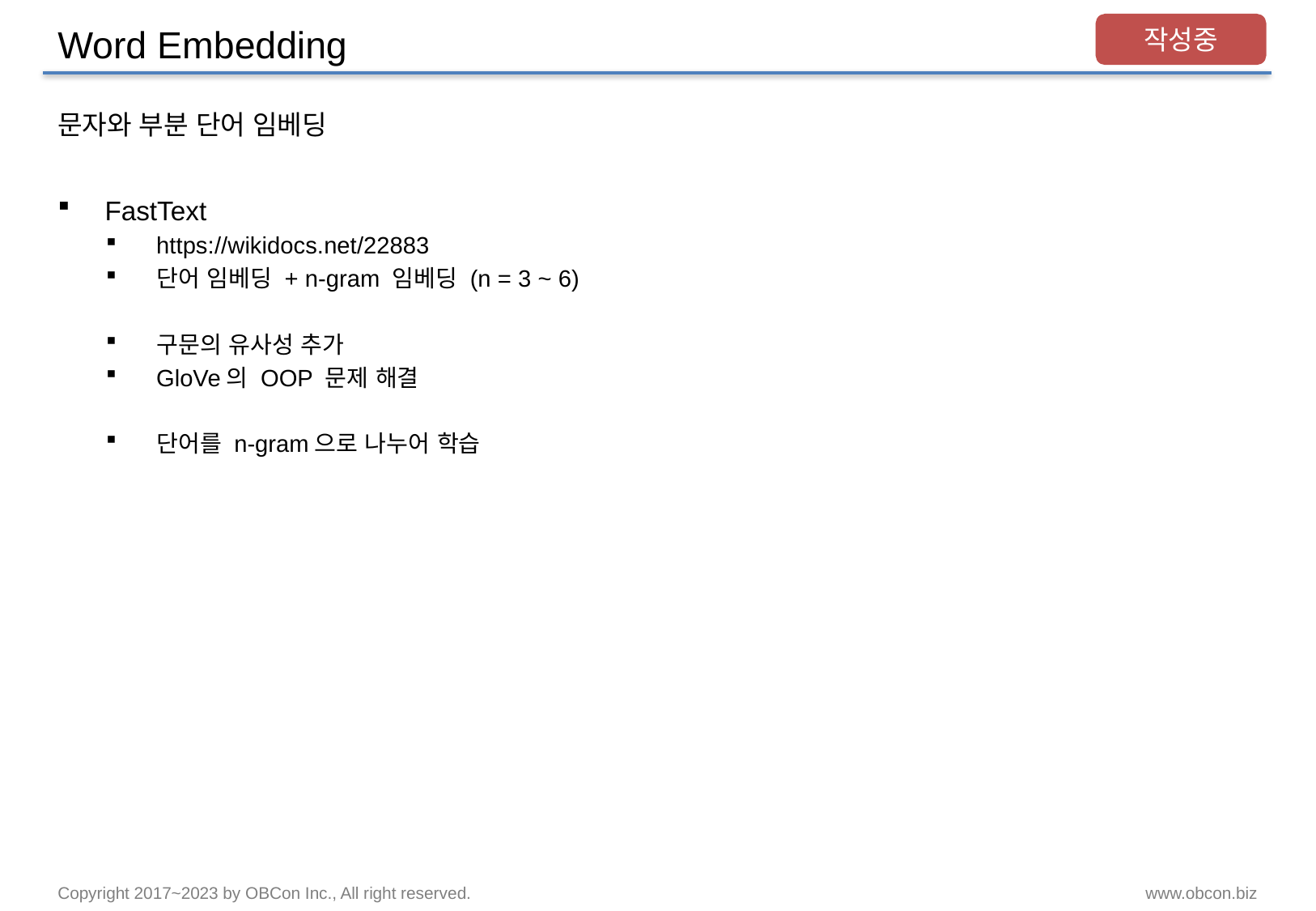

# Word Embedding
작성중
문자와 부분 단어 임베딩
FastText
https://wikidocs.net/22883
단어 임베딩 + n-gram 임베딩 (n = 3 ~ 6)

구문의 유사성 추가
GloVe의 OOP 문제 해결

단어를 n-gram으로 나누어 학습